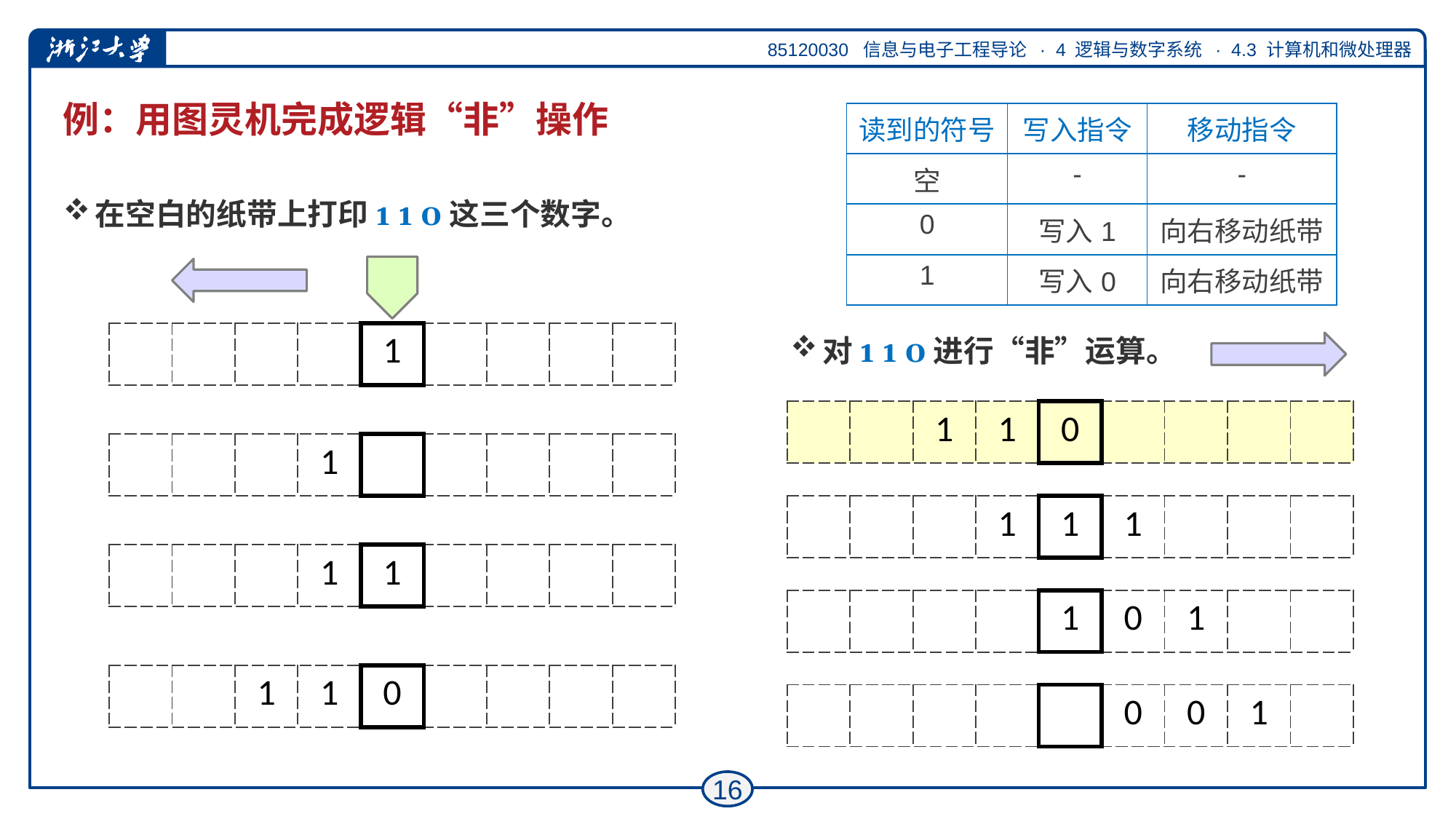

# 例：用图灵机完成逻辑“非”操作
| 读到的符号 | 写入指令 | 移动指令 |
| --- | --- | --- |
| 空 | - | - |
| 0 | 写入1 | 向右移动纸带 |
| 1 | 写入0 | 向右移动纸带 |
在空白的纸带上打印1 1 0这三个数字。

对1 1 0进行“非”运算。
|  |  |  |  | 1 |  |  |  |  |
| --- | --- | --- | --- | --- | --- | --- | --- | --- |

|  |  | 1 | 1 | 0 |  |  |  |  |
| --- | --- | --- | --- | --- | --- | --- | --- | --- |
|  |  |  | 1 |  |  |  |  |  |
| --- | --- | --- | --- | --- | --- | --- | --- | --- |
|  |  |  | 1 | 1 | 1 |  |  |  |
| --- | --- | --- | --- | --- | --- | --- | --- | --- |
|  |  |  | 1 | 1 |  |  |  |  |
| --- | --- | --- | --- | --- | --- | --- | --- | --- |
|  |  |  |  | 1 | 0 | 1 |  |  |
| --- | --- | --- | --- | --- | --- | --- | --- | --- |
|  |  | 1 | 1 | 0 |  |  |  |  |
| --- | --- | --- | --- | --- | --- | --- | --- | --- |
|  |  |  |  |  | 0 | 0 | 1 |  |
| --- | --- | --- | --- | --- | --- | --- | --- | --- |